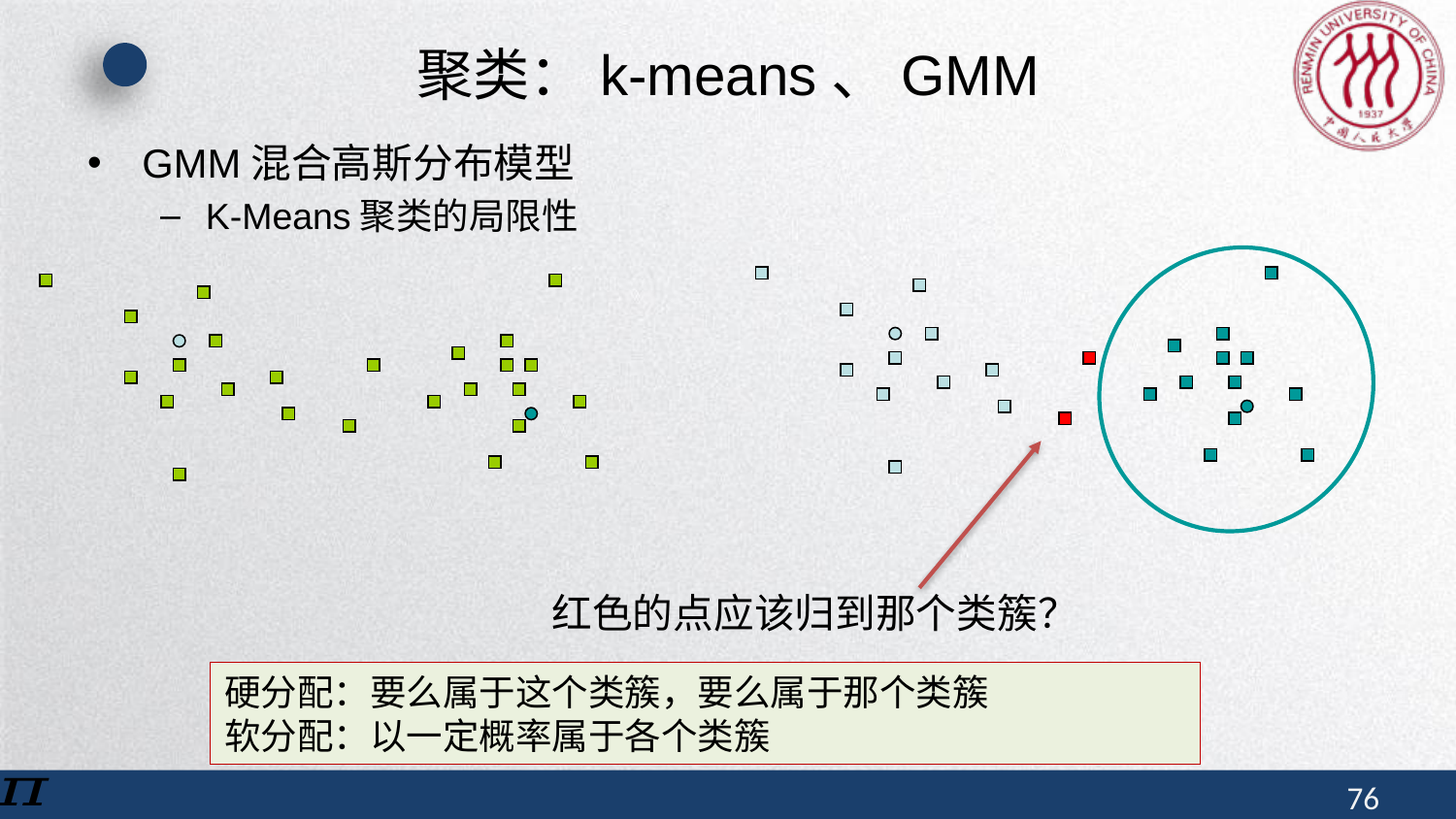

# 聚类：k-means、GMM
GMM混合高斯分布模型
K-Means聚类的局限性

红色的点应该归到那个类簇？
硬分配：要么属于这个类簇，要么属于那个类簇
软分配：以一定概率属于各个类簇